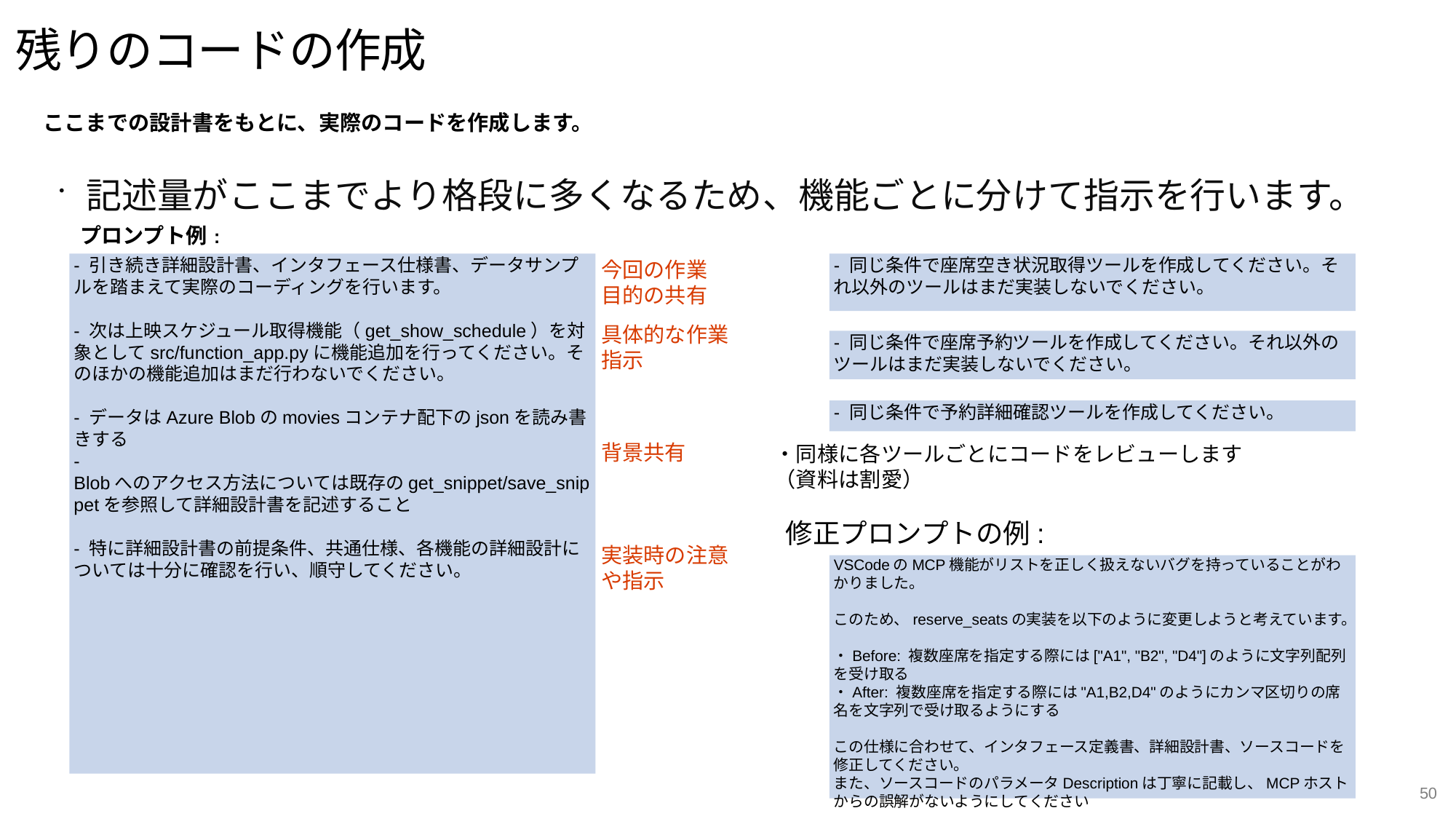

# 残りのコードの作成
ここまでの設計書をもとに、実際のコードを作成します。
記述量がここまでより格段に多くなるため、機能ごとに分けて指示を行います。
プロンプト例:
- 引き続き詳細設計書、インタフェース仕様書、データサンプルを踏まえて実際のコーディングを行います。

- 次は上映スケジュール取得機能（get_show_schedule）を対象としてsrc/function_app.pyに機能追加を行ってください。そのほかの機能追加はまだ行わないでください。

- データはAzure Blobのmoviesコンテナ配下のjsonを読み書きする
- Blobへのアクセス方法については既存のget_snippet/save_snippetを参照して詳細設計書を記述すること
- 特に詳細設計書の前提条件、共通仕様、各機能の詳細設計については十分に確認を行い、順守してください。

- 同じ条件で座席空き状況取得ツールを作成してください。それ以外のツールはまだ実装しないでください。
今回の作業
目的の共有
具体的な作業指示
- 同じ条件で座席予約ツールを作成してください。それ以外のツールはまだ実装しないでください。
- 同じ条件で予約詳細確認ツールを作成してください。
背景共有
・同様に各ツールごとにコードをレビューします
（資料は割愛）
修正プロンプトの例:
実装時の注意や指示
VSCodeのMCP機能がリストを正しく扱えないバグを持っていることがわかりました。
このため、reserve_seatsの実装を以下のように変更しようと考えています。
・Before: 複数座席を指定する際には["A1", "B2", "D4"]のように文字列配列を受け取る
・After: 複数座席を指定する際には"A1,B2,D4"のようにカンマ区切りの席名を文字列で受け取るようにする
この仕様に合わせて、インタフェース定義書、詳細設計書、ソースコードを修正してください。
また、ソースコードのパラメータDescriptionは丁寧に記載し、MCPホストからの誤解がないようにしてください
50